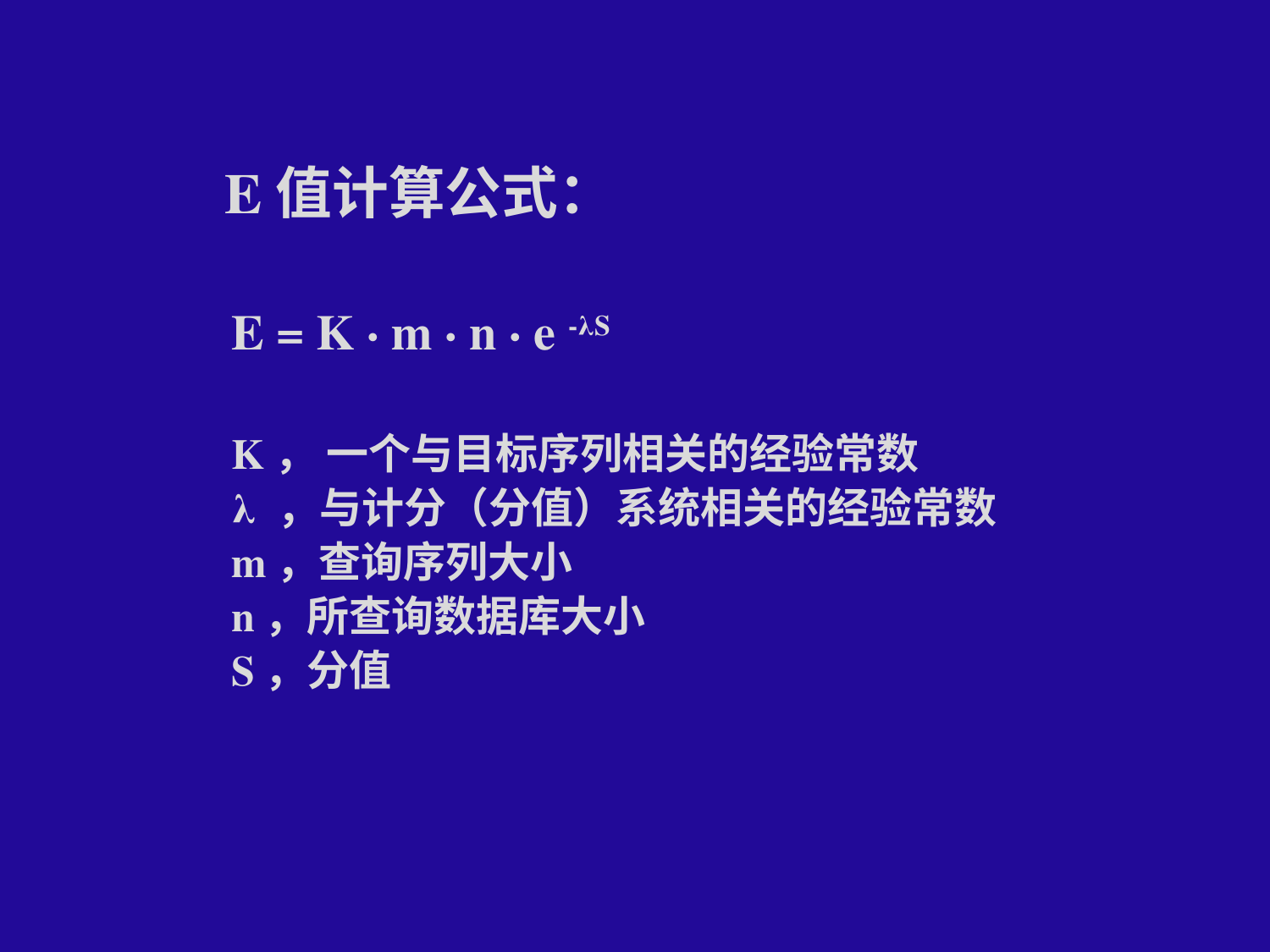

E值计算公式：

E = K · m · n · e -λS

K， 一个与目标序列相关的经验常数
λ ，与计分（分值）系统相关的经验常数
m，查询序列大小
n，所查询数据库大小
S，分值